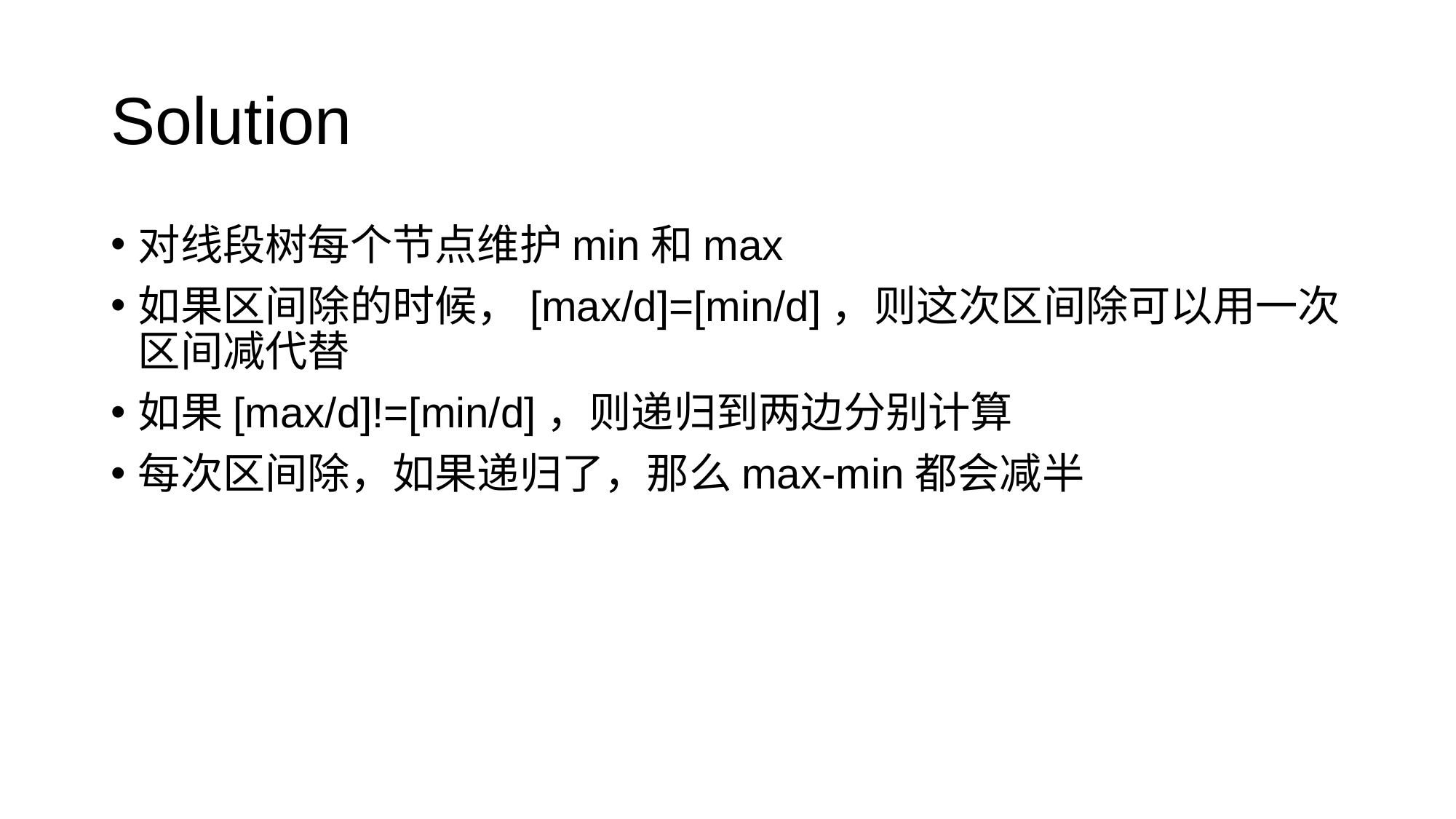

# Solution
对线段树每个节点维护min和max
如果区间除的时候，[max/d]=[min/d]，则这次区间除可以用一次区间减代替
如果[max/d]!=[min/d]，则递归到两边分别计算
每次区间除，如果递归了，那么max-min都会减半